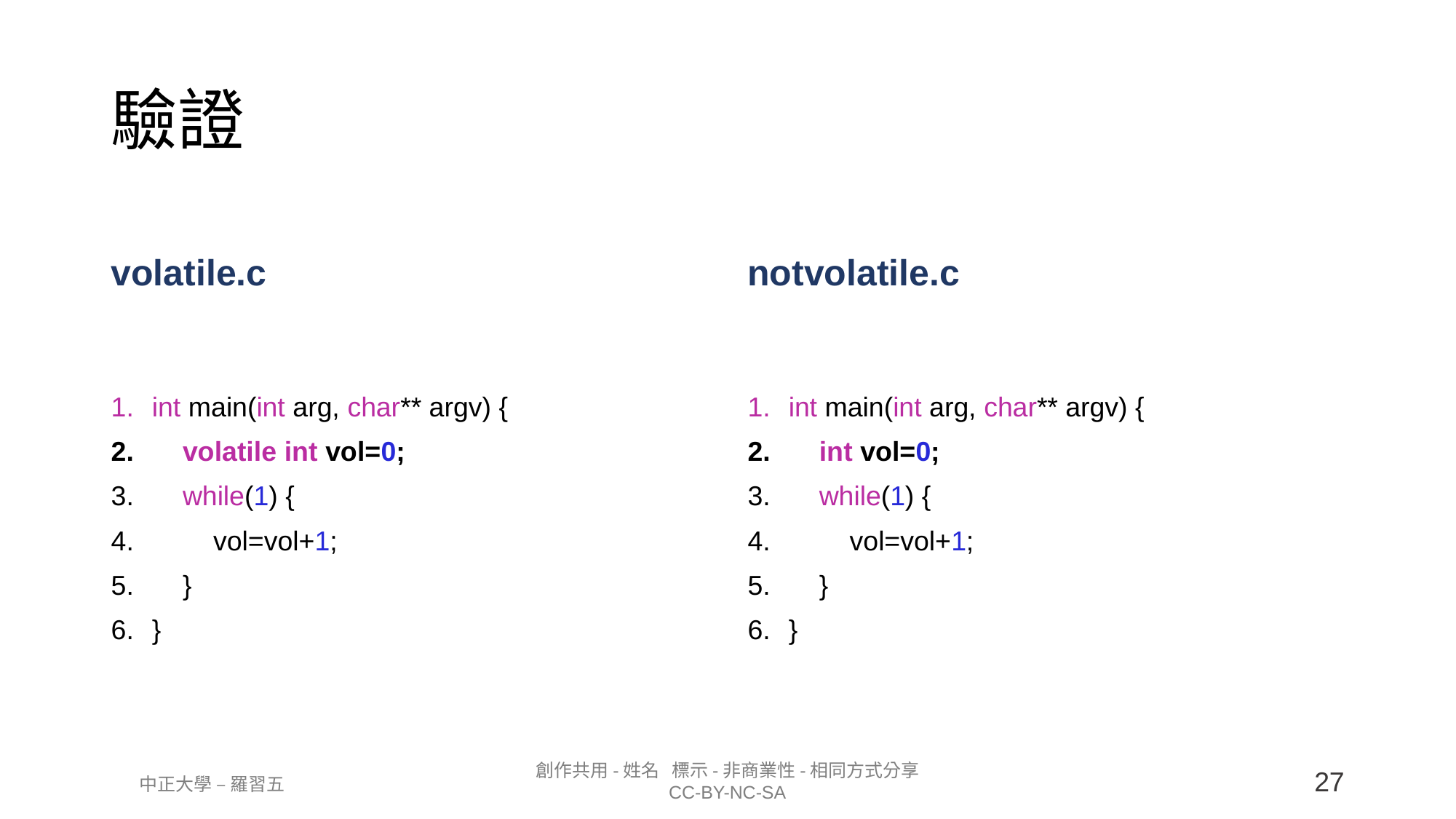

# 驗證
volatile.c
notvolatile.c
int main(int arg, char** argv) {
    volatile int vol=0;
    while(1) {
        vol=vol+1;
    }
}
int main(int arg, char** argv) {
    int vol=0;
    while(1) {
        vol=vol+1;
    }
}